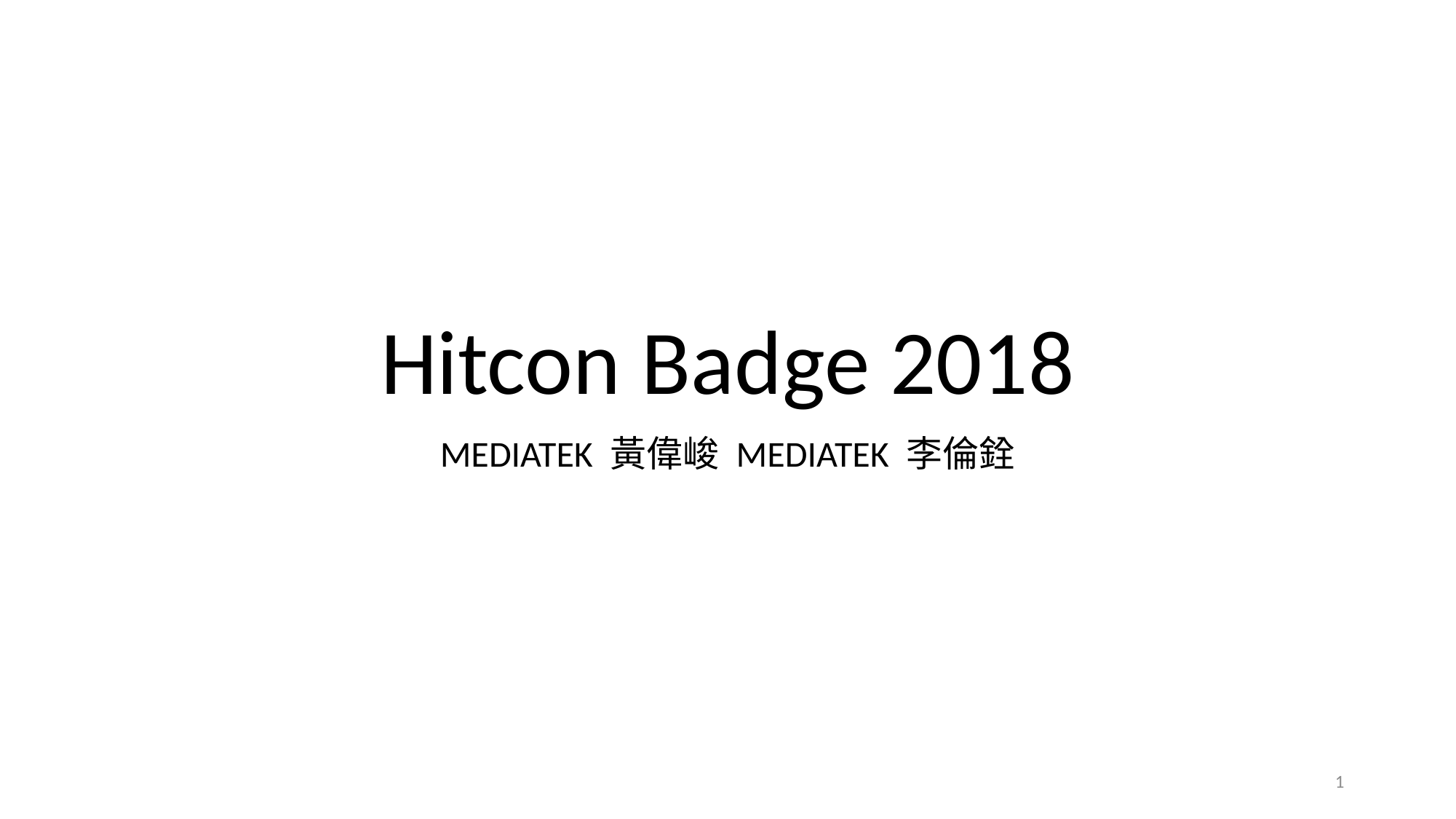

# Hitcon Badge 2018
MEDIATEK 黃偉峻 MEDIATEK 李倫銓
1